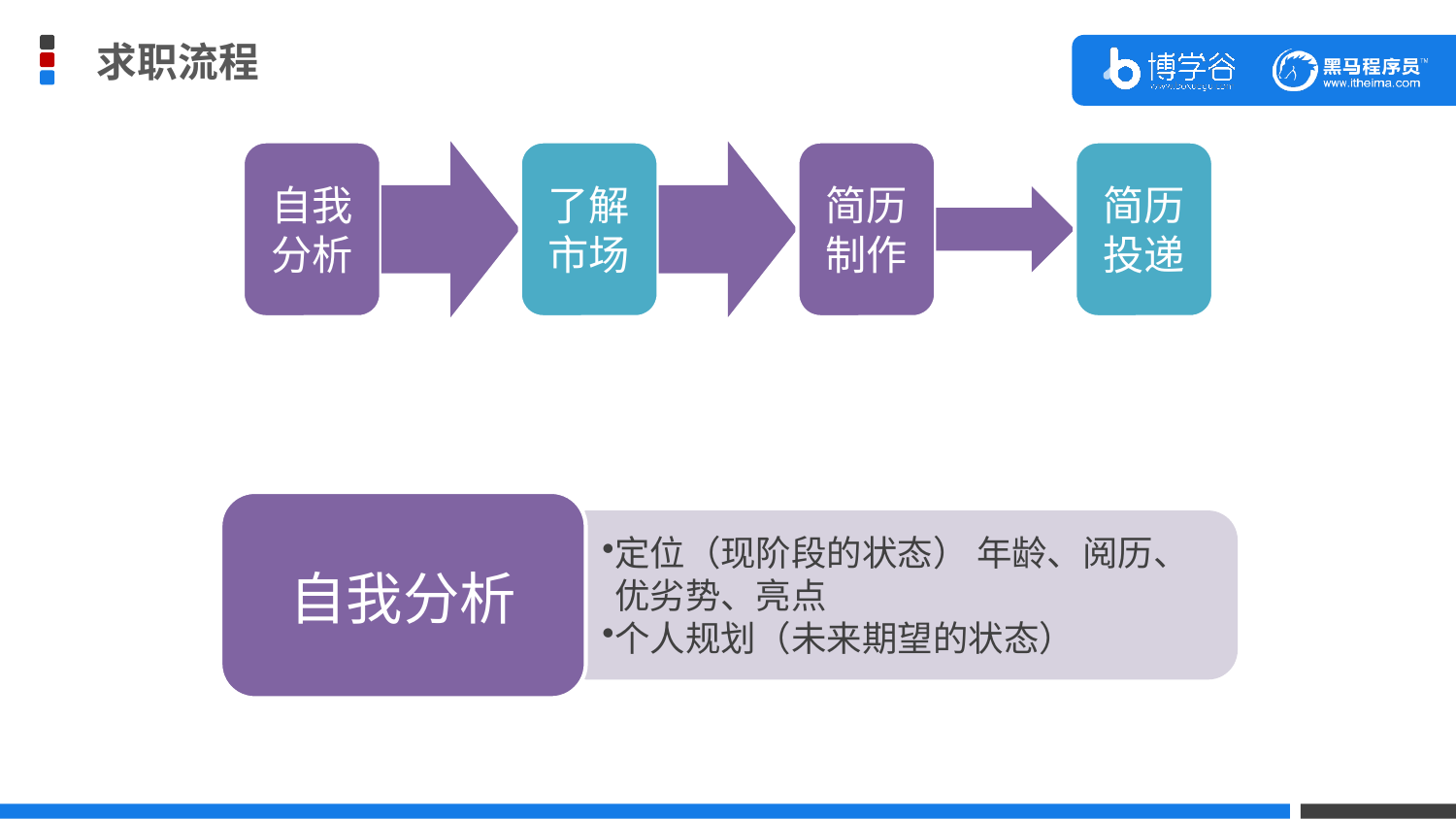

求职流程
自我分析
了解市场
简历制作
简历投递

自我分析
定位（现阶段的状态） 年龄、阅历、优劣势、亮点
个人规划（未来期望的状态）